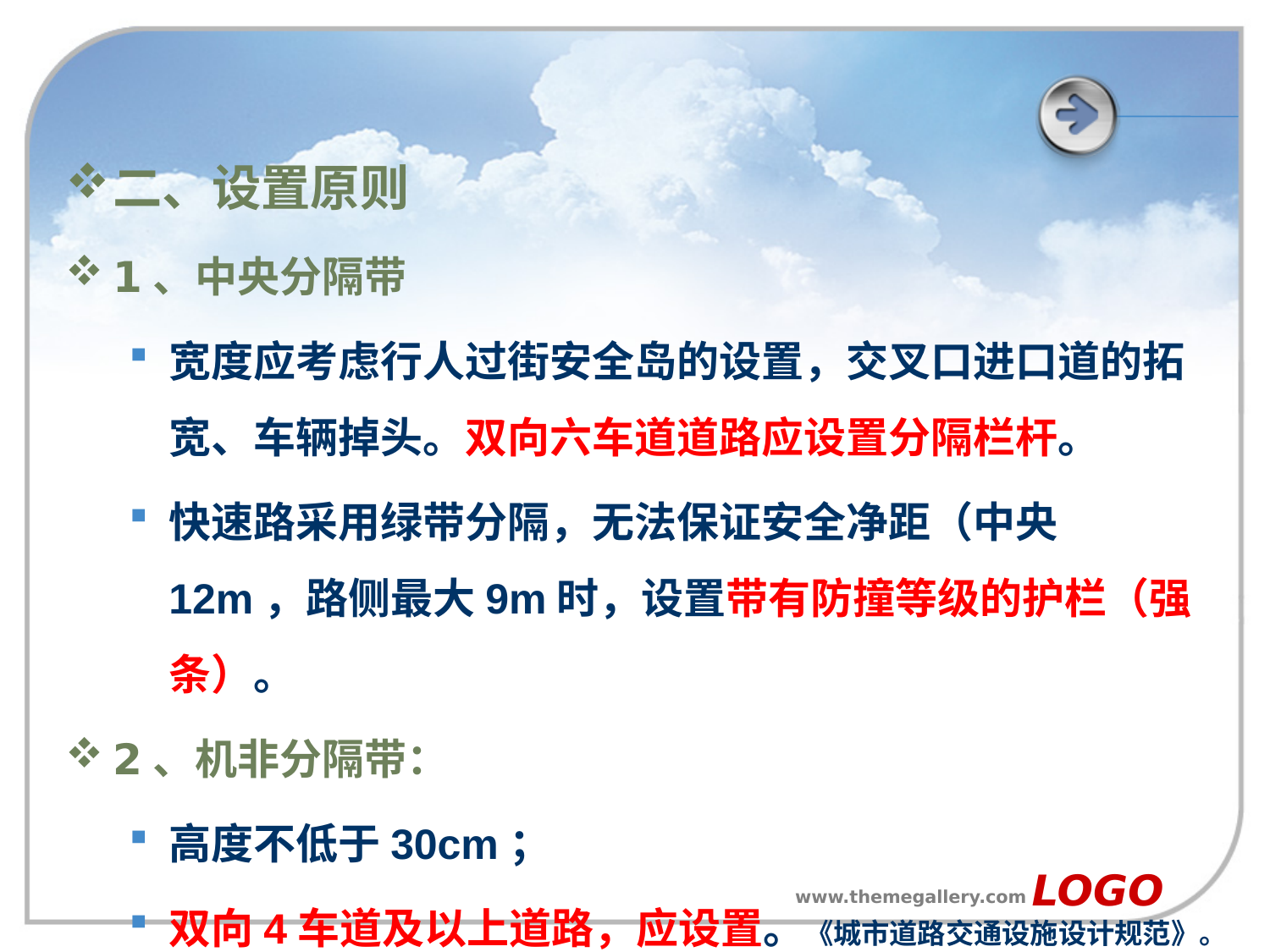

#
二、设置原则
1、中央分隔带
宽度应考虑行人过街安全岛的设置，交叉口进口道的拓宽、车辆掉头。双向六车道道路应设置分隔栏杆。
快速路采用绿带分隔，无法保证安全净距（中央12m，路侧最大9m时，设置带有防撞等级的护栏（强条）。
2、机非分隔带：
高度不低于30cm；
双向4车道及以上道路，应设置。《城市道路交通设施设计规范》。
LOGO
www.themegallery.com